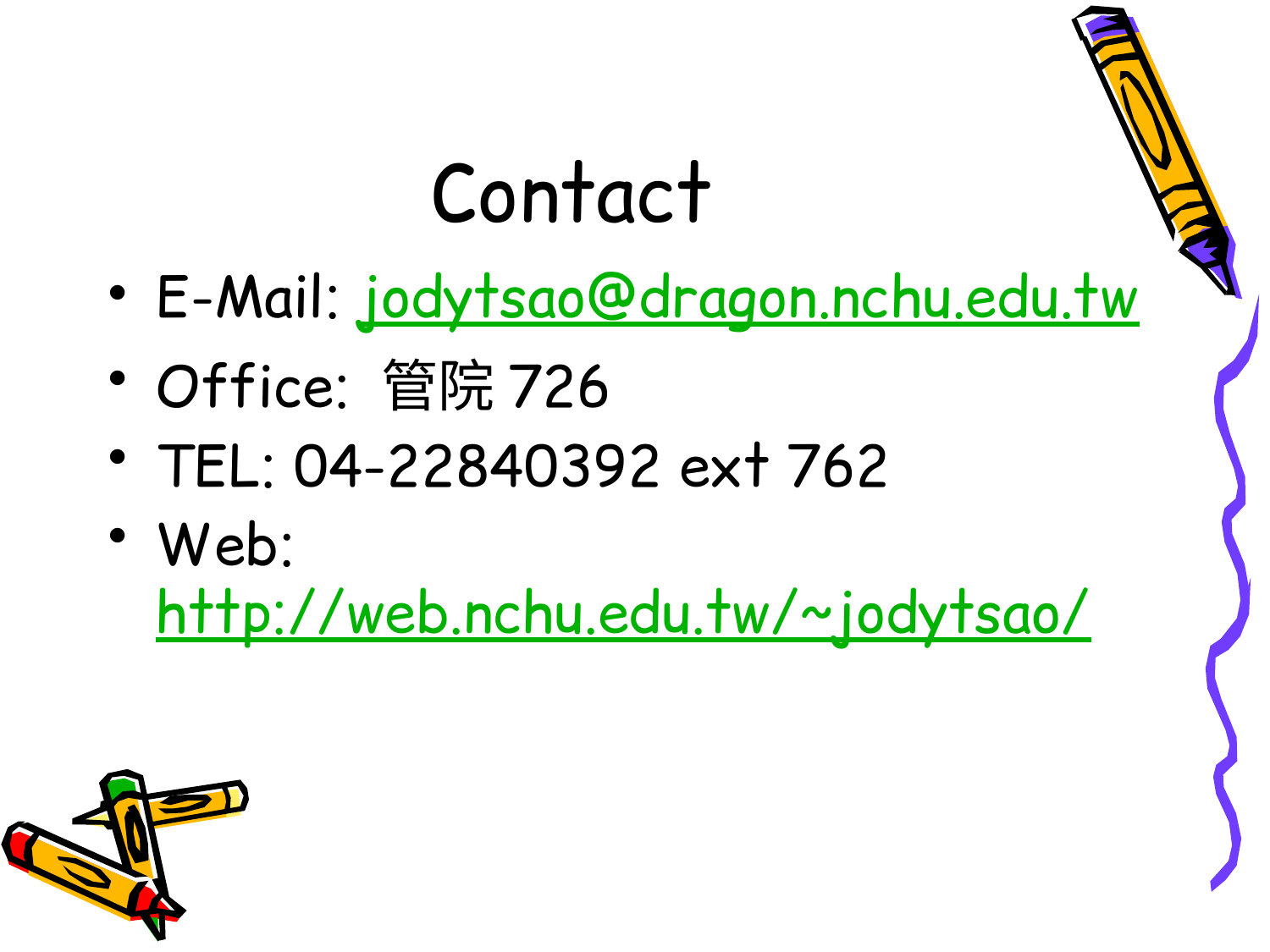

Contact
E-Mail: jodytsao@dragon.nchu.edu.tw
Office: 管院726
TEL: 04-22840392 ext 762
Web: http://web.nchu.edu.tw/~jodytsao/